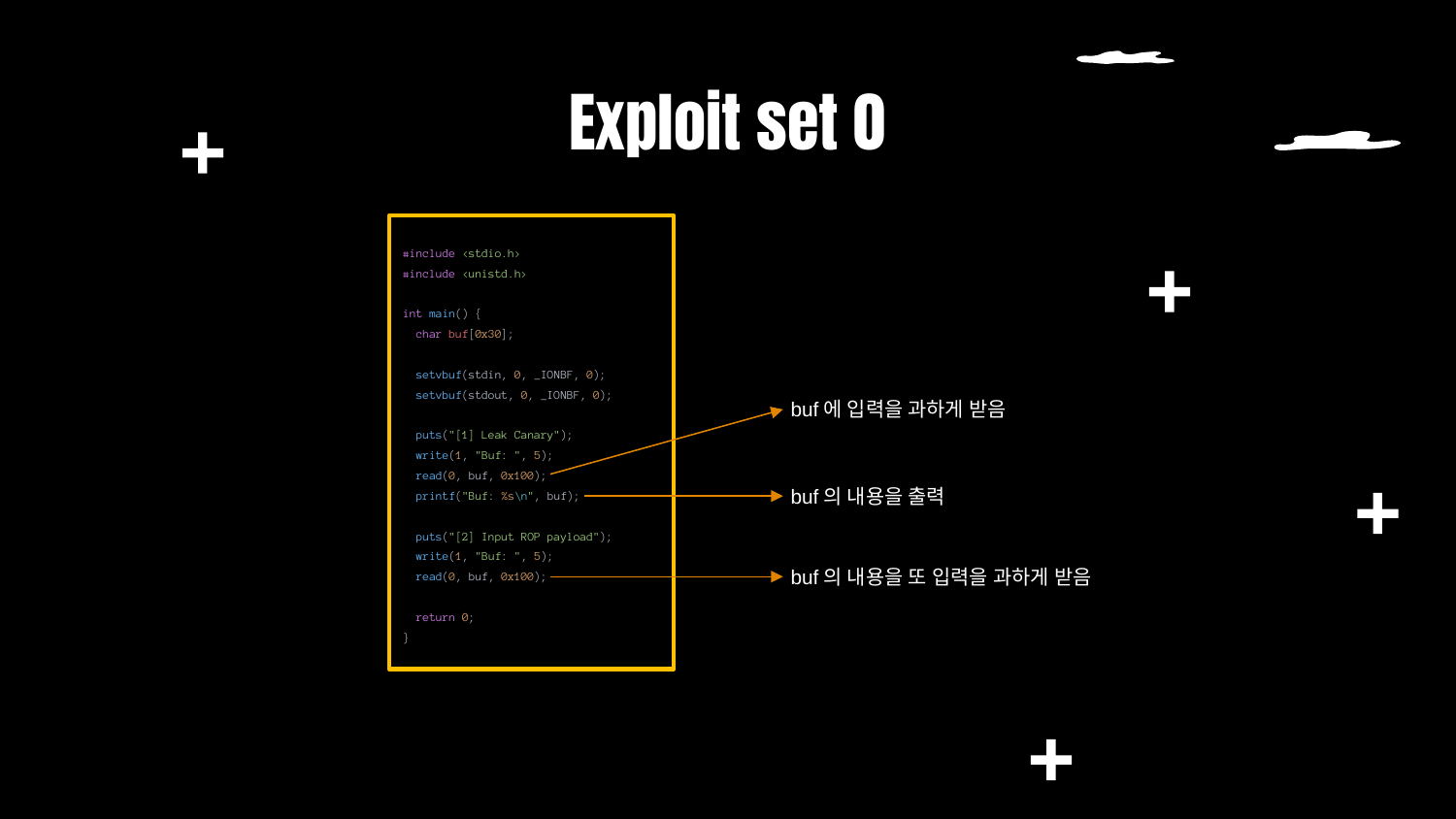

# Exploit set 0

#include <stdio.h>
#include <unistd.h>
int main() {
  char buf[0x30];
  setvbuf(stdin, 0, _IONBF, 0);
  setvbuf(stdout, 0, _IONBF, 0);
  puts("[1] Leak Canary");
  write(1, "Buf: ", 5);
  read(0, buf, 0x100);
  printf("Buf: %s\n", buf);
  puts("[2] Input ROP payload");
  write(1, "Buf: ", 5);
  read(0, buf, 0x100);
  return 0;
}

buf에 입력을 과하게 받음
buf의 내용을 출력
buf의 내용을 또 입력을 과하게 받음